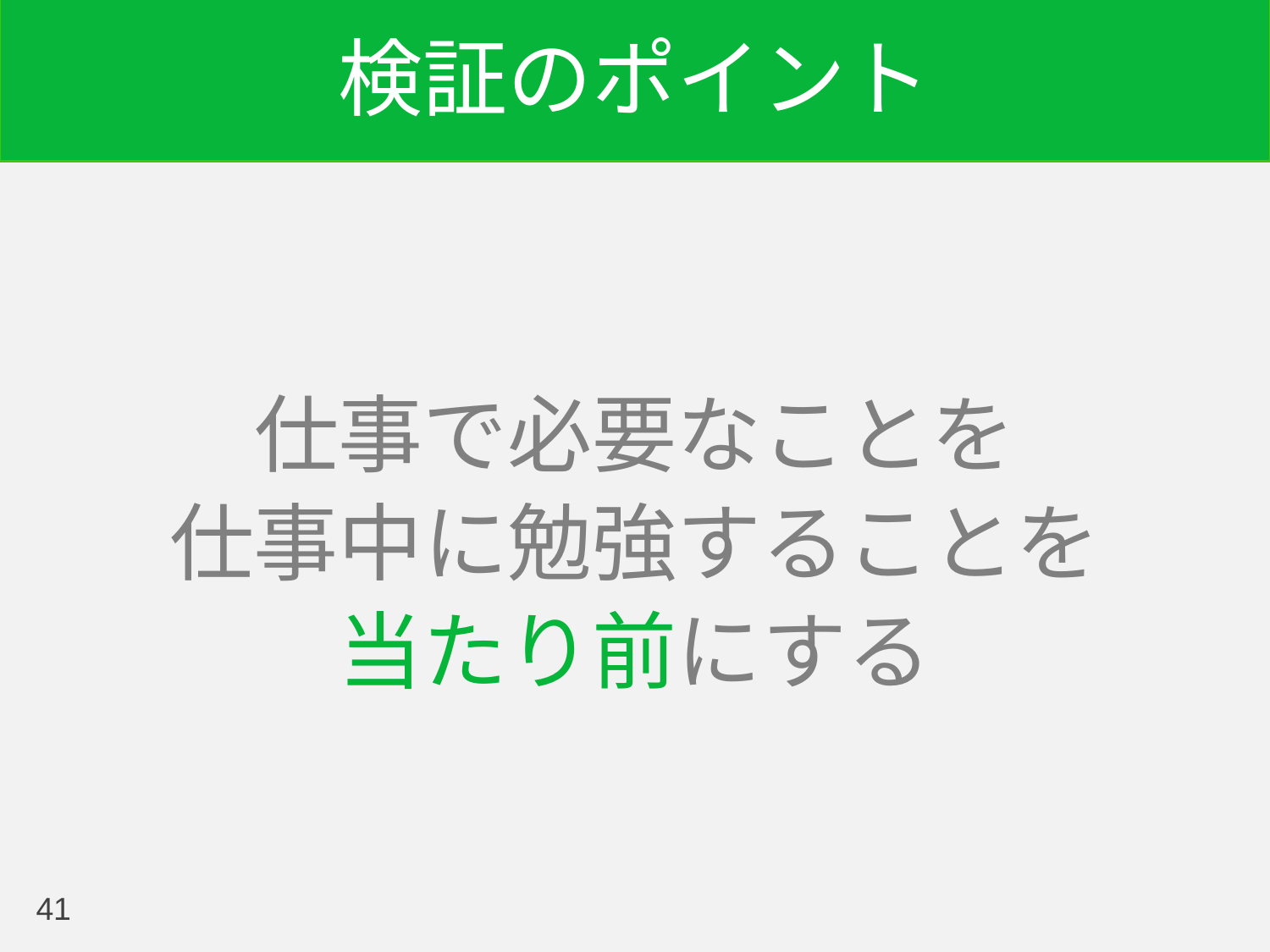

# 検証のポイント
仕事で必要なことを
仕事中に勉強することを
当たり前にする
41